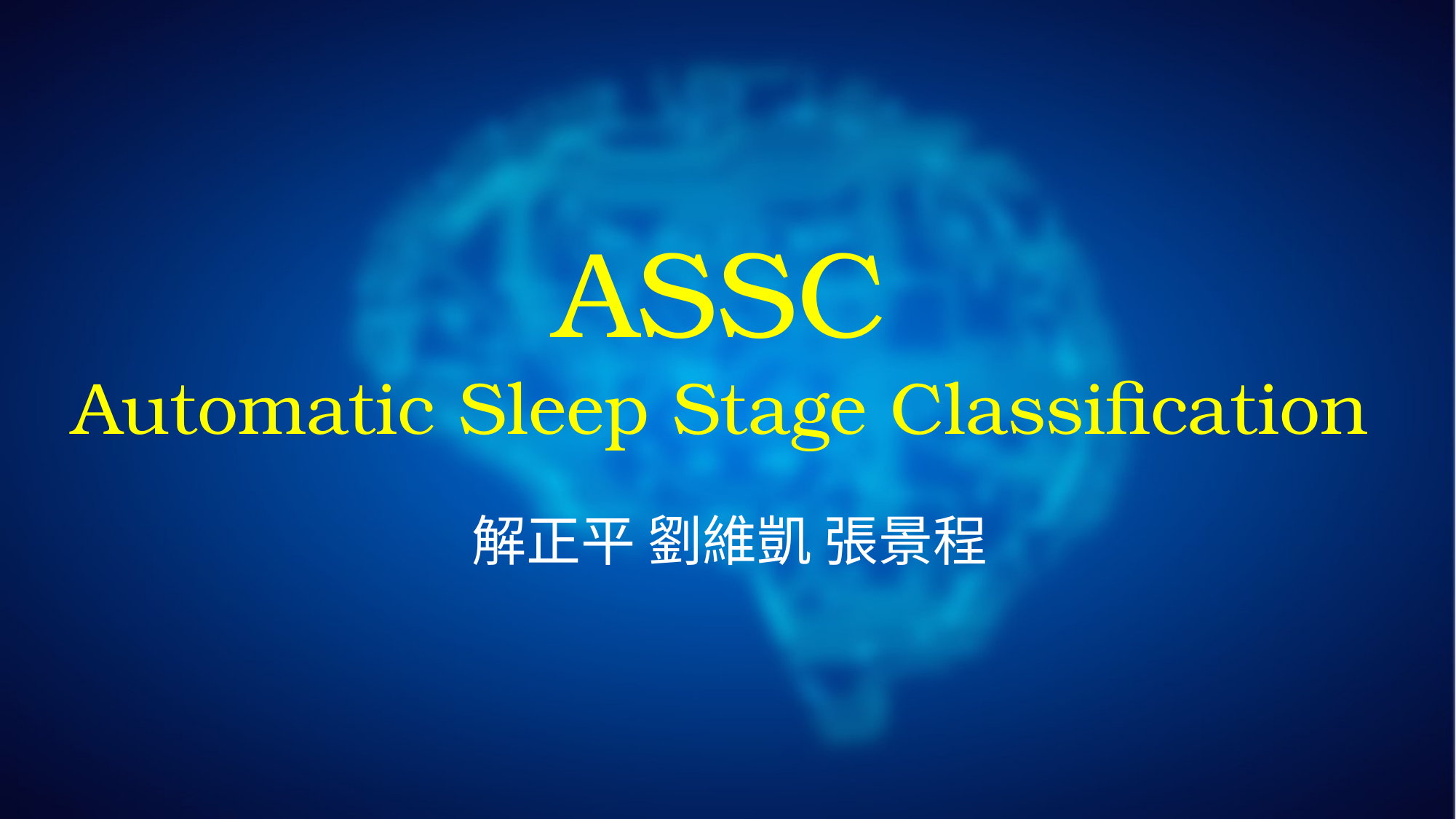

ASSC
Automatic Sleep Stage Classification

解正平 劉維凱 張景程